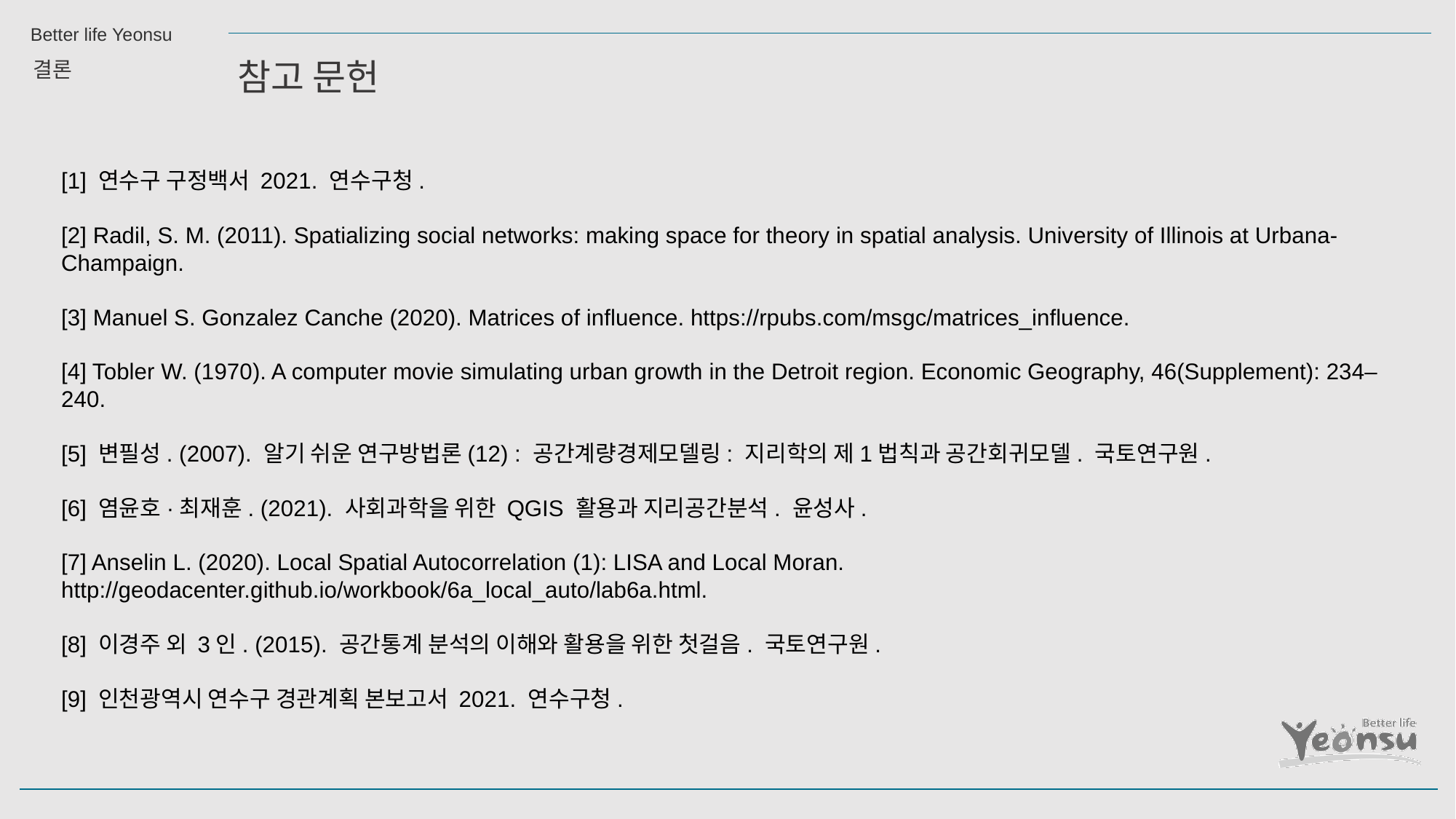

결론
# 참고 문헌

[1] 연수구 구정백서 2021. 연수구청.

[2] Radil, S. M. (2011). Spatializing social networks: making space for theory in spatial analysis. University of Illinois at Urbana-Champaign.

[3] Manuel S. Gonzalez Canche (2020). Matrices of influence. https://rpubs.com/msgc/matrices_influence.

[4] Tobler W. (1970). A computer movie simulating urban growth in the Detroit region. Economic Geography, 46(Supplement): 234–240.

[5] 변필성. (2007). 알기 쉬운 연구방법론(12) : 공간계량경제모델링: 지리학의 제1법칙과 공간회귀모델. 국토연구원.

[6] 염윤호·최재훈. (2021). 사회과학을 위한 QGIS 활용과 지리공간분석. 윤성사.

[7] Anselin L. (2020). Local Spatial Autocorrelation (1): LISA and Local Moran. http://geodacenter.github.io/workbook/6a_local_auto/lab6a.html.

[8] 이경주 외 3인. (2015). 공간통계 분석의 이해와 활용을 위한 첫걸음. 국토연구원.

[9] 인천광역시 연수구 경관계획 본보고서 2021. 연수구청.